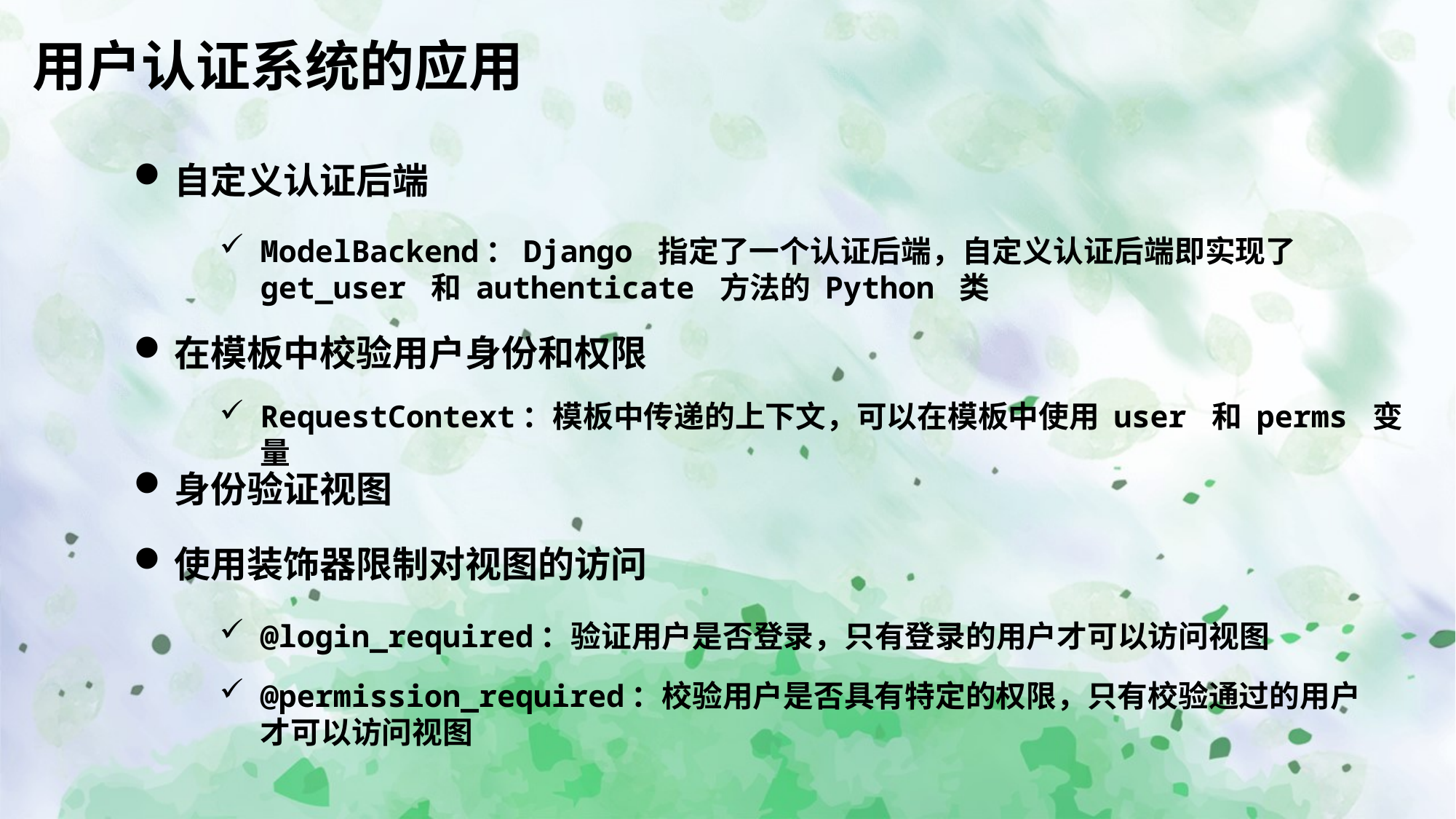

用户认证系统的应用
自定义认证后端
ModelBackend：Django 指定了一个认证后端，自定义认证后端即实现了 get_user 和 authenticate 方法的 Python 类
在模板中校验用户身份和权限
RequestContext：模板中传递的上下文，可以在模板中使用 user 和 perms 变量
身份验证视图
使用装饰器限制对视图的访问
@login_required：验证用户是否登录，只有登录的用户才可以访问视图
@permission_required：校验用户是否具有特定的权限，只有校验通过的用户才可以访问视图